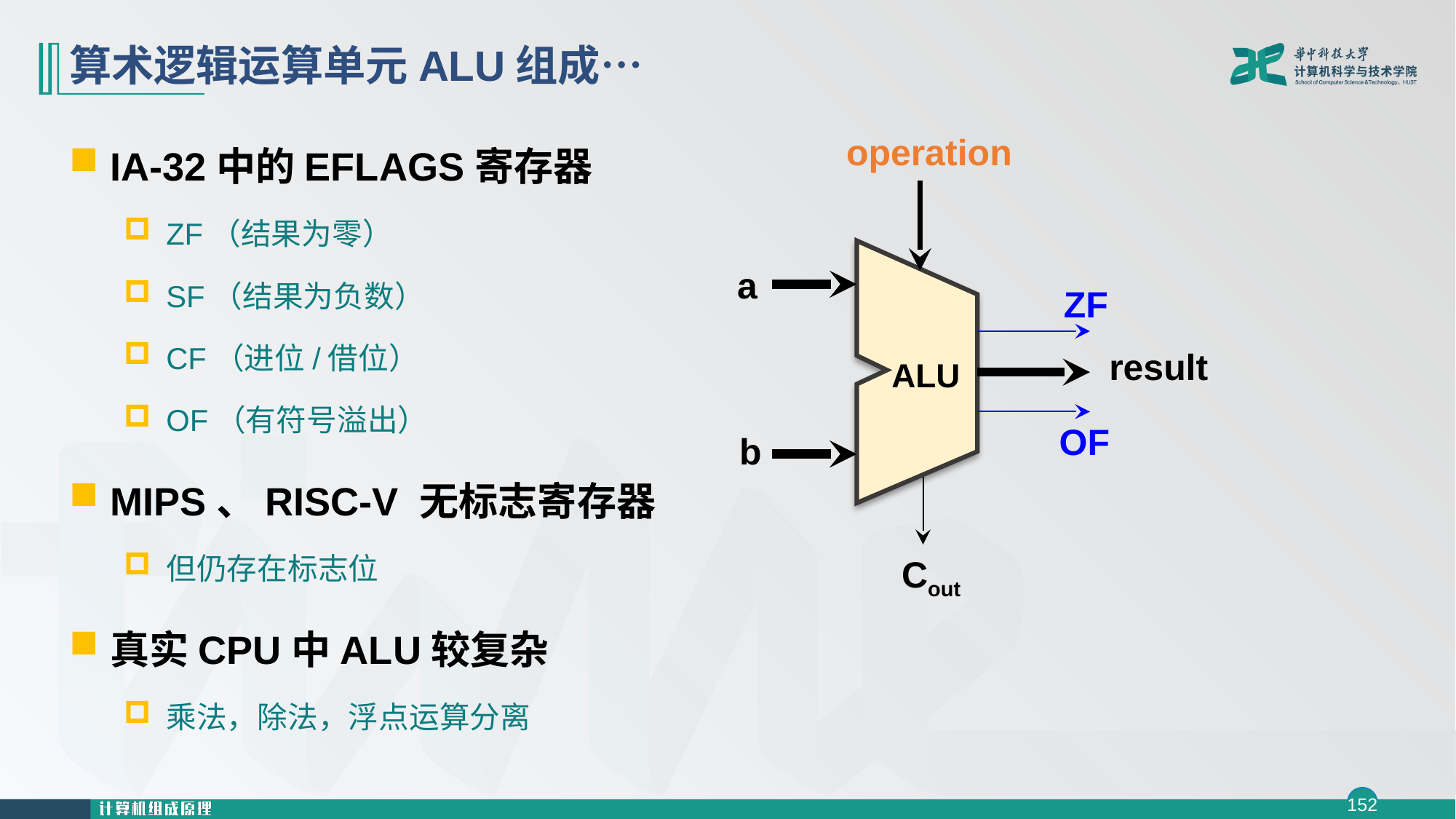

# 算术逻辑运算单元ALU组成…
IA-32中的EFLAGS寄存器
ZF（结果为零）
SF（结果为负数）
CF（进位/借位）
OF（有符号溢出）
MIPS、RISC-V 无标志寄存器
但仍存在标志位
真实CPU中ALU较复杂
乘法，除法，浮点运算分离

operation
a
ZF

result
ALU
OF
b
Cout